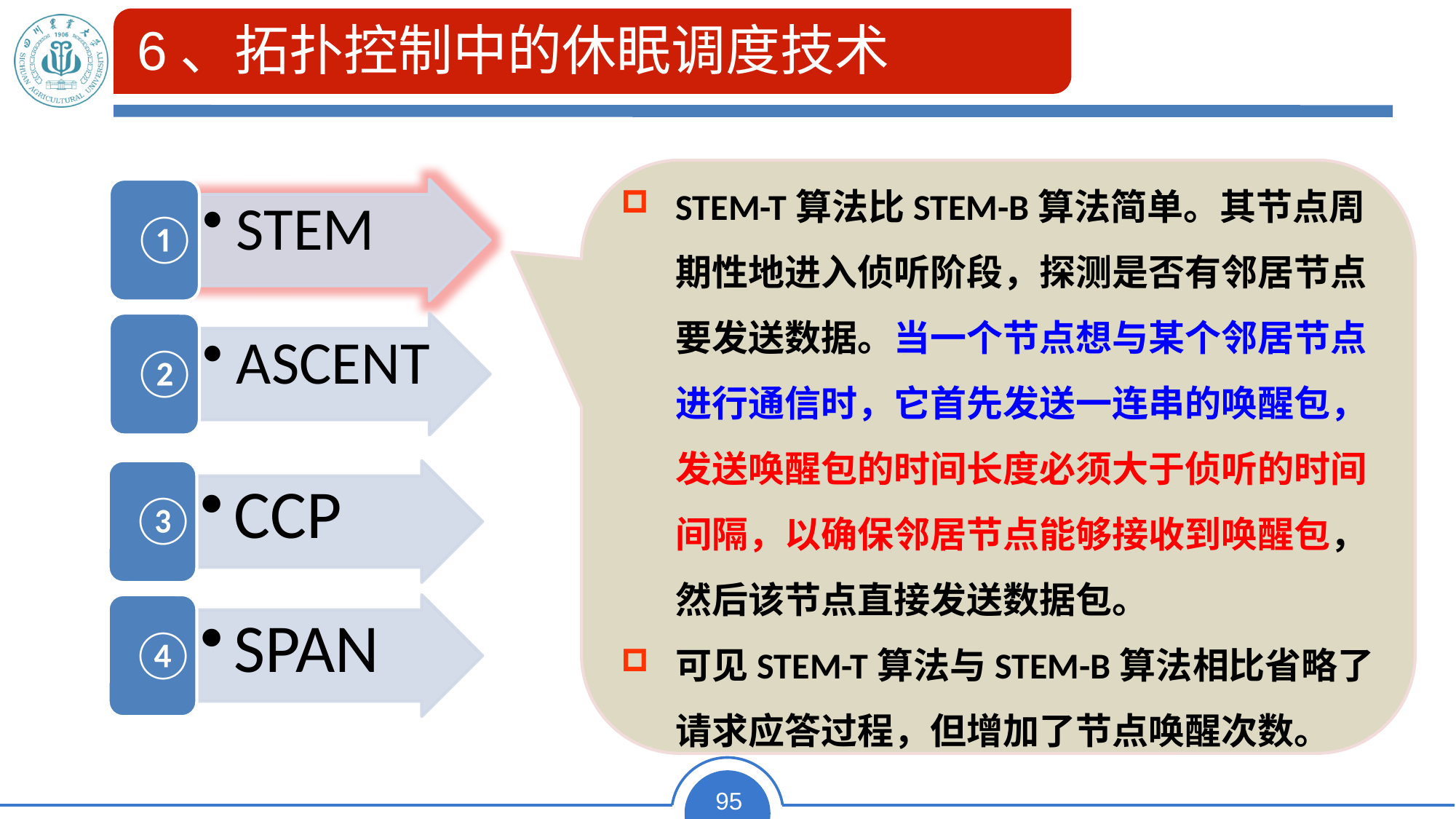

# 6、拓扑控制中的休眠调度技术
STEM-T算法比STEM-B算法简单。其节点周期性地进入侦听阶段，探测是否有邻居节点要发送数据。当一个节点想与某个邻居节点进行通信时，它首先发送一连串的唤醒包，发送唤醒包的时间长度必须大于侦听的时间间隔，以确保邻居节点能够接收到唤醒包，然后该节点直接发送数据包。
可见STEM-T算法与STEM-B算法相比省略了请求应答过程，但增加了节点唤醒次数。
STEM
①
ASCENT
②
CCP
③
SPAN
④